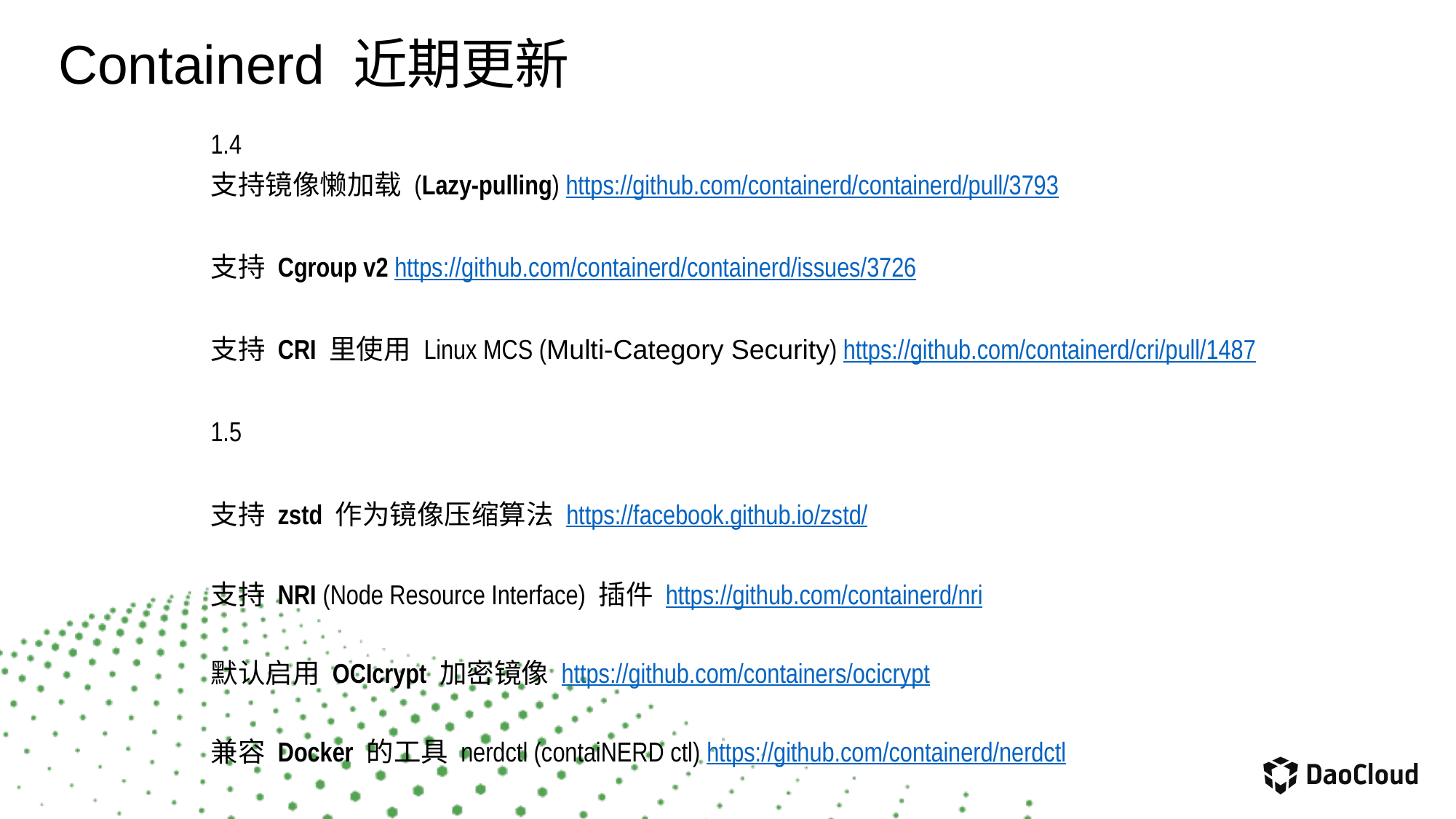

# Containerd 近期更新
1.4
支持镜像懒加载 (Lazy-pulling) https://github.com/containerd/containerd/pull/3793

支持 Cgroup v2 https://github.com/containerd/containerd/issues/3726

支持 CRI 里使用 Linux MCS (Multi-Category Security) https://github.com/containerd/cri/pull/1487

1.5

支持 zstd 作为镜像压缩算法 https://facebook.github.io/zstd/

支持 NRI (Node Resource Interface) 插件 https://github.com/containerd/nri

默认启用 OCIcrypt 加密镜像 https://github.com/containers/ocicrypt

兼容 Docker 的工具 nerdctl (contaiNERD ctl) https://github.com/containerd/nerdctl